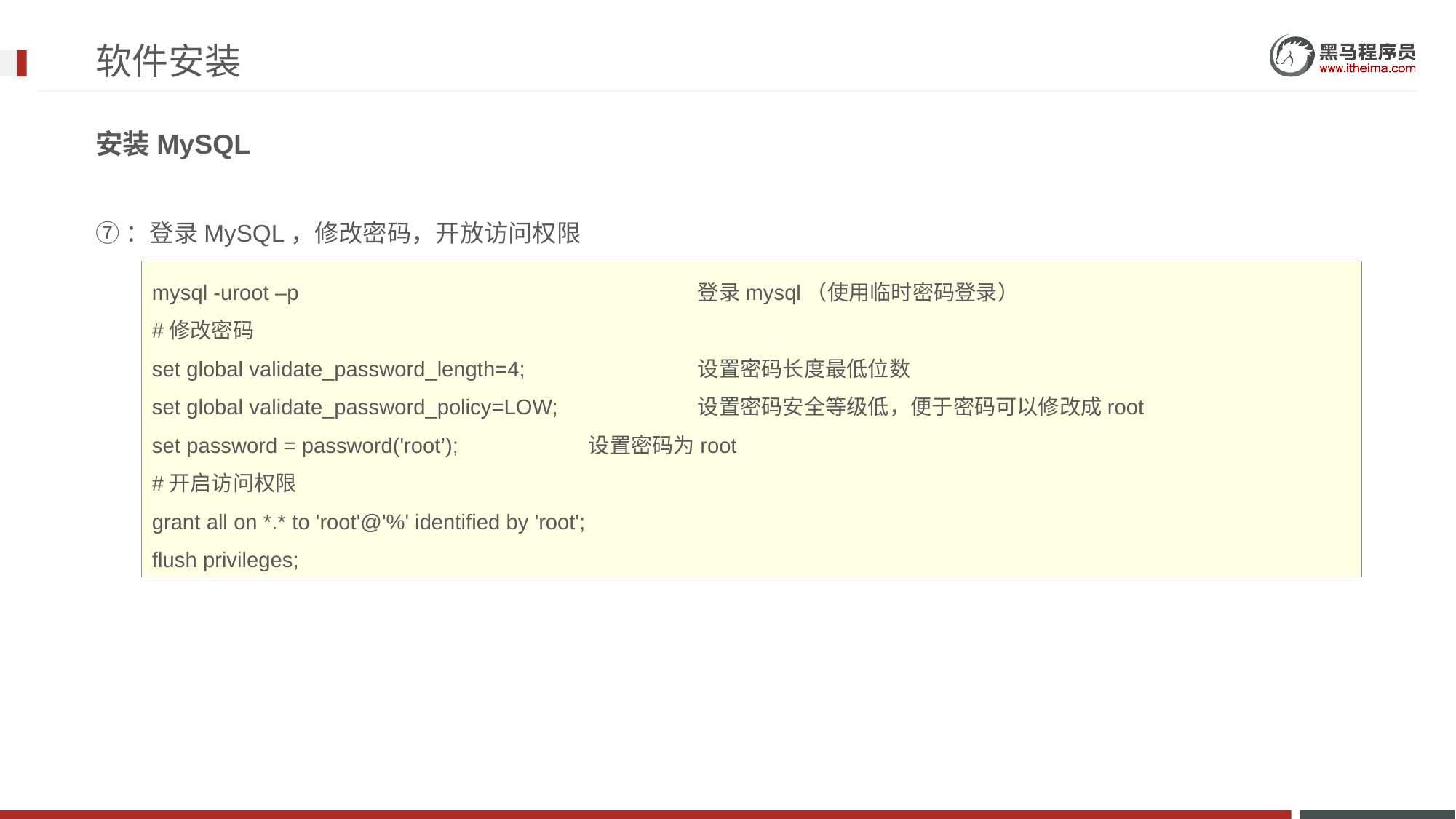

# 软件安装
安装MySQL
⑦：登录MySQL，修改密码，开放访问权限

mysql -uroot –p				登录mysql（使用临时密码登录）
#修改密码
set global validate_password_length=4;		设置密码长度最低位数
set global validate_password_policy=LOW;		设置密码安全等级低，便于密码可以修改成root
set password = password('root’);		设置密码为root
#开启访问权限
grant all on *.* to 'root'@'%' identified by 'root';
flush privileges;